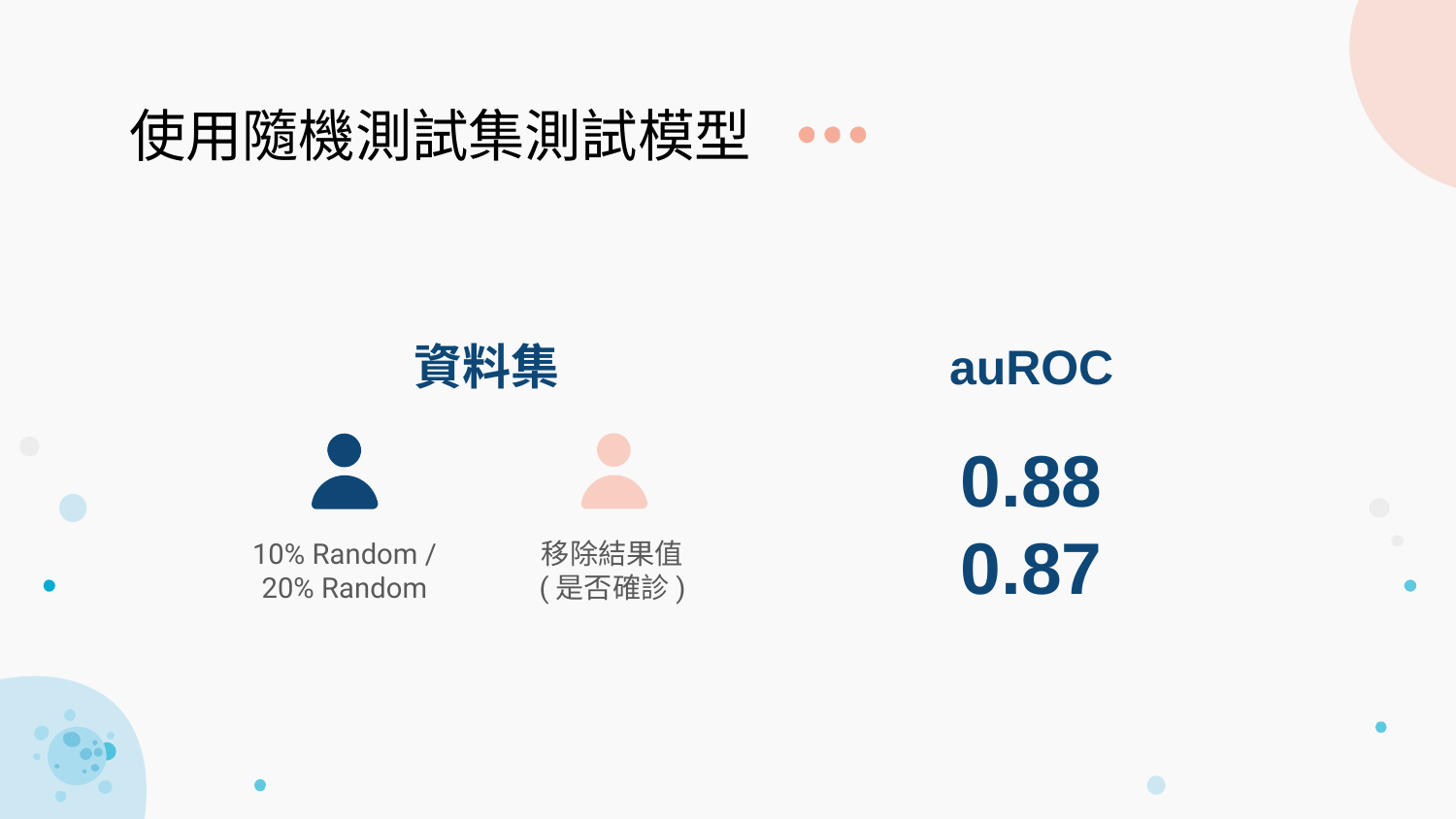

# 使用隨機測試集測試模型

資料集

10% Random /
20% Random
移除結果值
(是否確診)

auROC
0.88
0.87